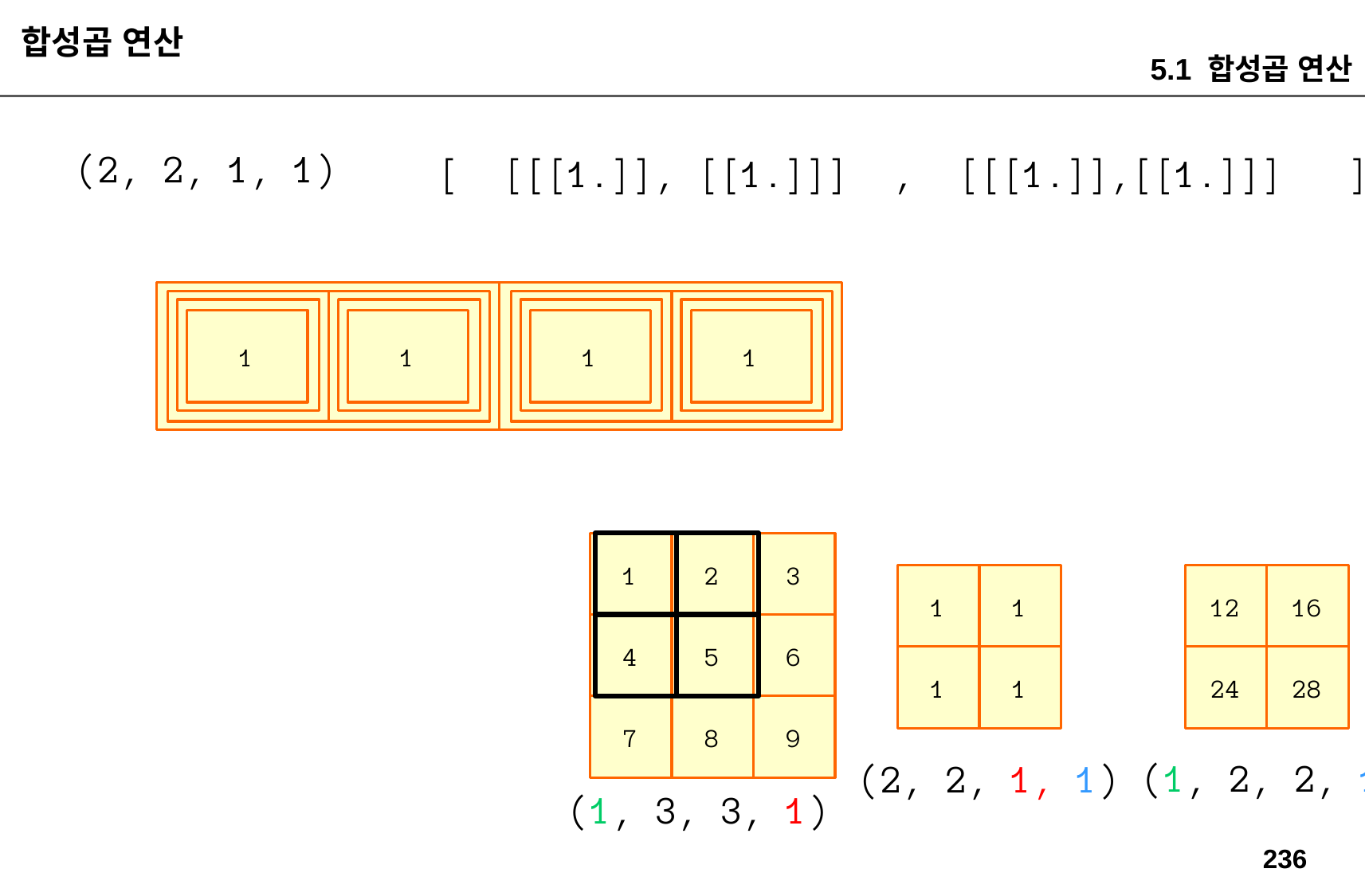

합성곱 연산
5.1 합성곱 연산
(2, 2, 1, 1)
[  [[[1.]], [[1.]]]  ,  [[[1.]],[[1.]]]   ]

1
1
1
1

1
2
3
1
1
12
16
4
5
6
1
1
24
28
7
8
9
(1, 2, 2, 1)
(2, 2, 1, 1)
(1, 3, 3, 1)